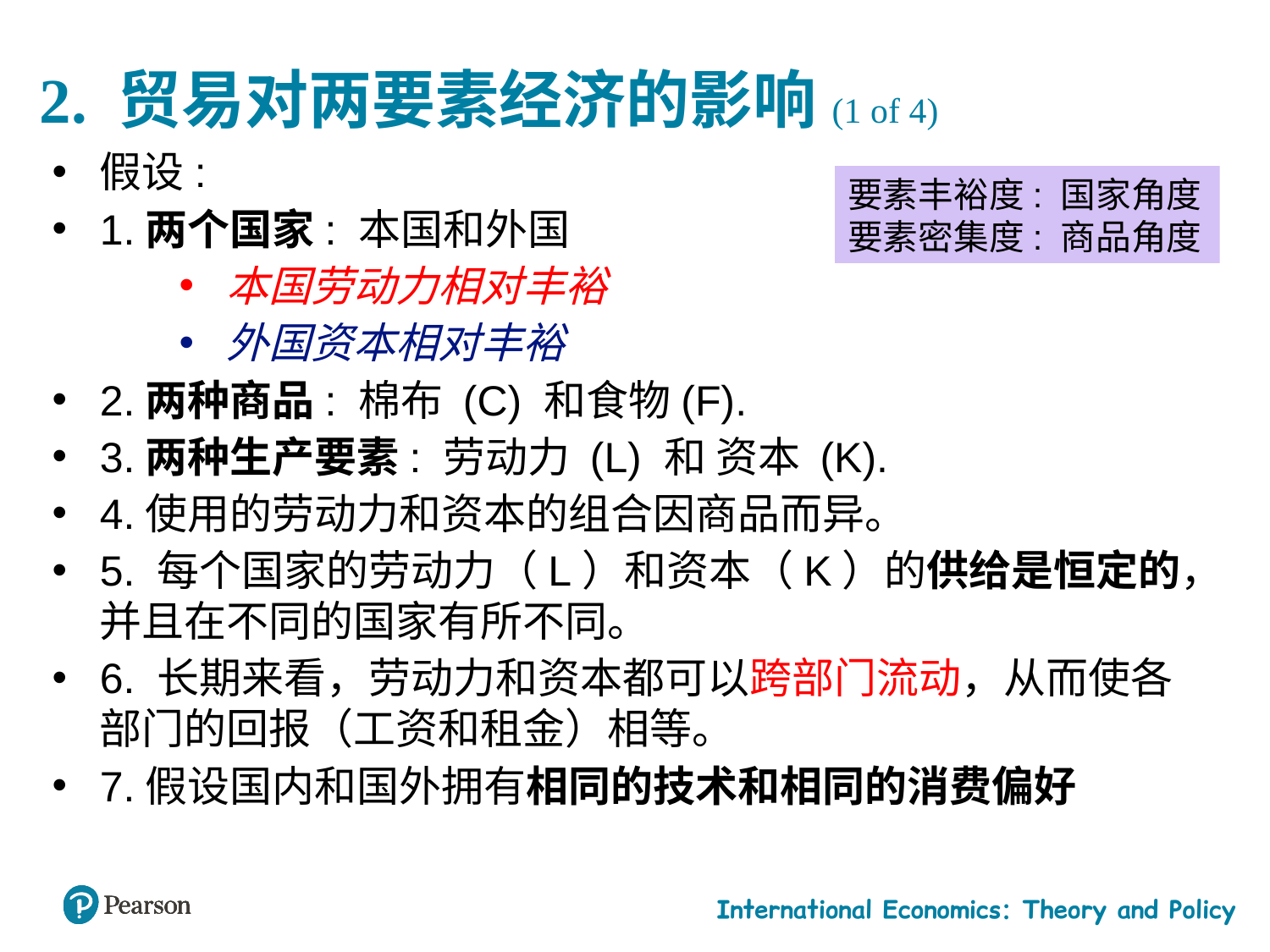

# 2. 贸易对两要素经济的影响(1 of 4)
假设:
1.两个国家: 本国和外国
本国劳动力相对丰裕
外国资本相对丰裕
2.两种商品: 棉布 (C) 和食物(F).
3.两种生产要素: 劳动力 (L) 和 资本 (K).
4.使用的劳动力和资本的组合因商品而异。
5. 每个国家的劳动力（L）和资本（K）的供给是恒定的，并且在不同的国家有所不同。
6. 长期来看，劳动力和资本都可以跨部门流动，从而使各部门的回报（工资和租金）相等。
7.假设国内和国外拥有相同的技术和相同的消费偏好
要素丰裕度: 国家角度
要素密集度: 商品角度